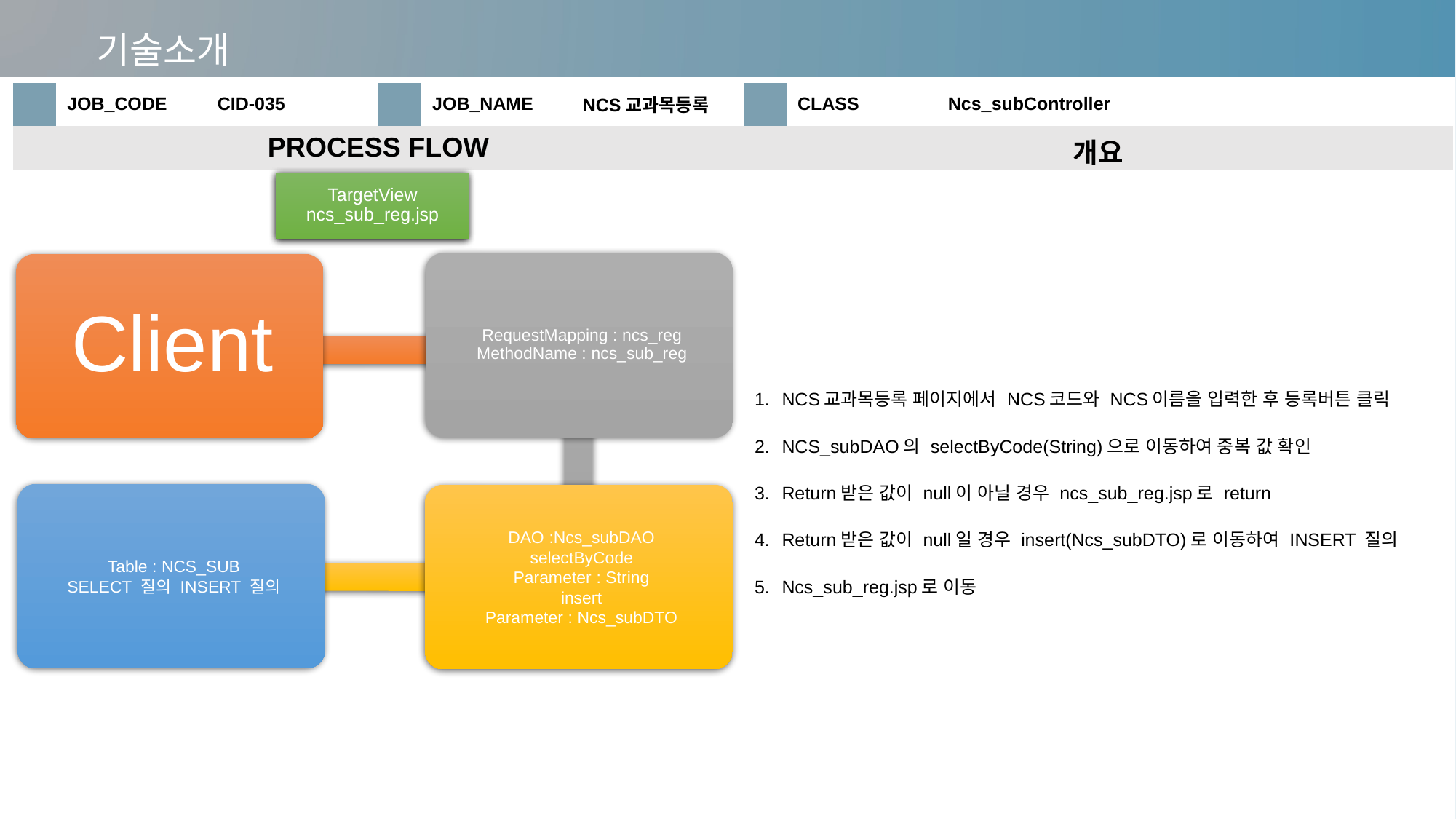

기술소개

|  | JOB\_CODE | CID-035 |  | JOB\_NAME | NCS교과목등록 |  | CLASS | Ncs\_subController |
| --- | --- | --- | --- | --- | --- | --- | --- | --- |
| PROCESS FLOW |  |  |  |  |  | 개요 |  |  |
|  |  |  |  |  |  | NCS교과목등록 페이지에서 NCS코드와 NCS이름을 입력한 후 등록버튼 클릭 NCS\_subDAO의 selectByCode(String)으로 이동하여 중복 값 확인 Return받은 값이 null이 아닐 경우 ncs\_sub\_reg.jsp로 return Return받은 값이 null일 경우 insert(Ncs\_subDTO)로 이동하여 INSERT 질의 Ncs\_sub\_reg.jsp로 이동 |  |  |

TargetView
ncs_sub_reg.jsp
Client
RequestMapping : ncs_reg
MethodName : ncs_sub_reg
DAO :Ncs_subDAO
selectByCode
Parameter : String
insert
Parameter : Ncs_subDTO
Table : NCS_SUB
SELECT 질의 INSERT 질의